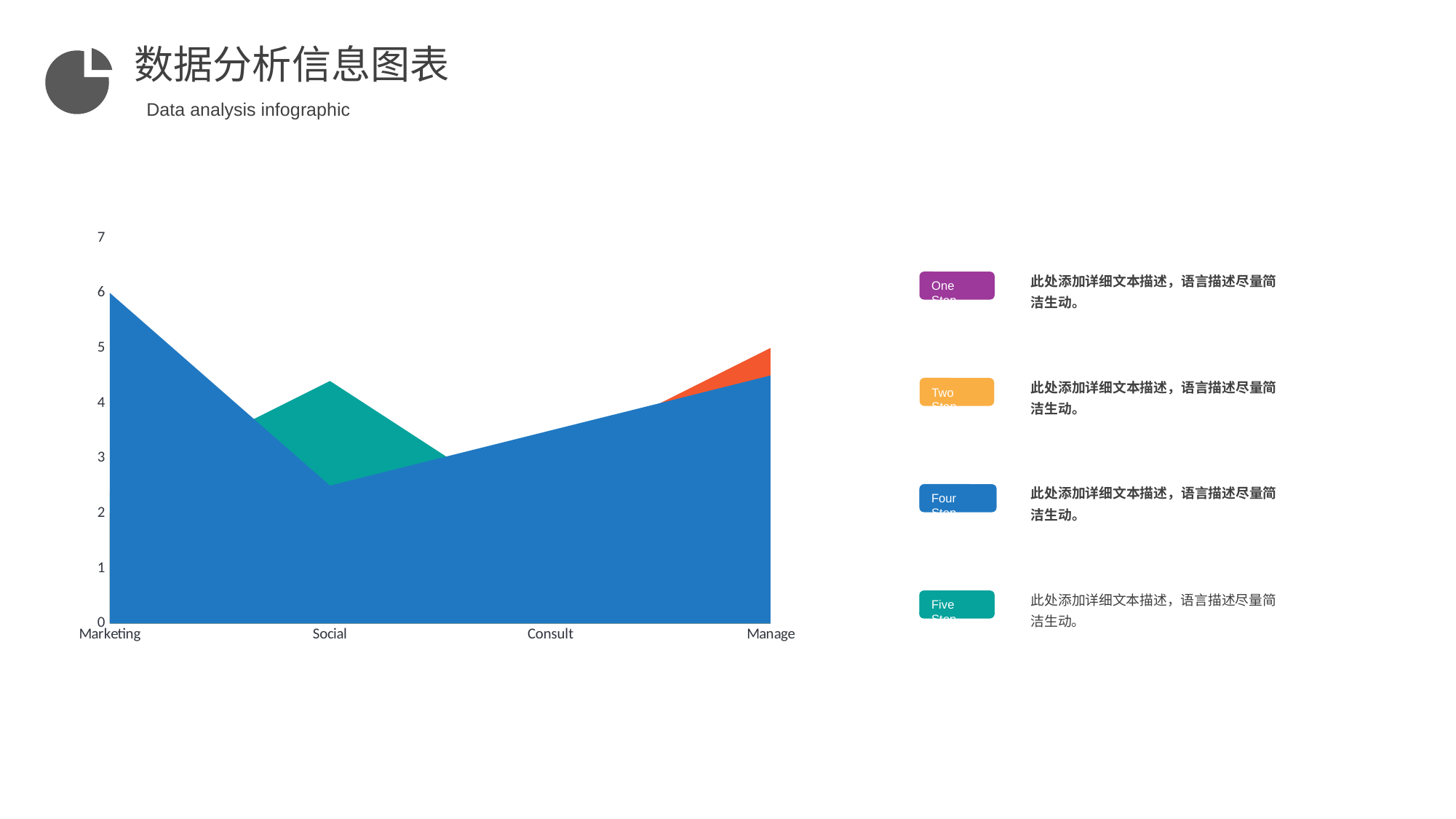

数据分析信息图表

Data analysis infographic

### Chart

| Category | Series 1 | Series 2 | Series 3 | Series 4 |
|---|---|---|---|---|
| Marketing | 6.0 | 2.4 | 2.0 | 2.0 |
| Social | 2.5 | 4.4 | 2.0 | 3.0 |
| Consult | 3.5 | 1.8 | 3.0 | 2.0 |
| Manage | 4.5 | 2.8 | 5.0 | 1.0 |
此处添加详细文本描述，语言描述尽量简洁生动。
One Step
此处添加详细文本描述，语言描述尽量简洁生动。
Two Step
此处添加详细文本描述，语言描述尽量简洁生动。
Four Step
此处添加详细文本描述，语言描述尽量简洁生动。
Five Step